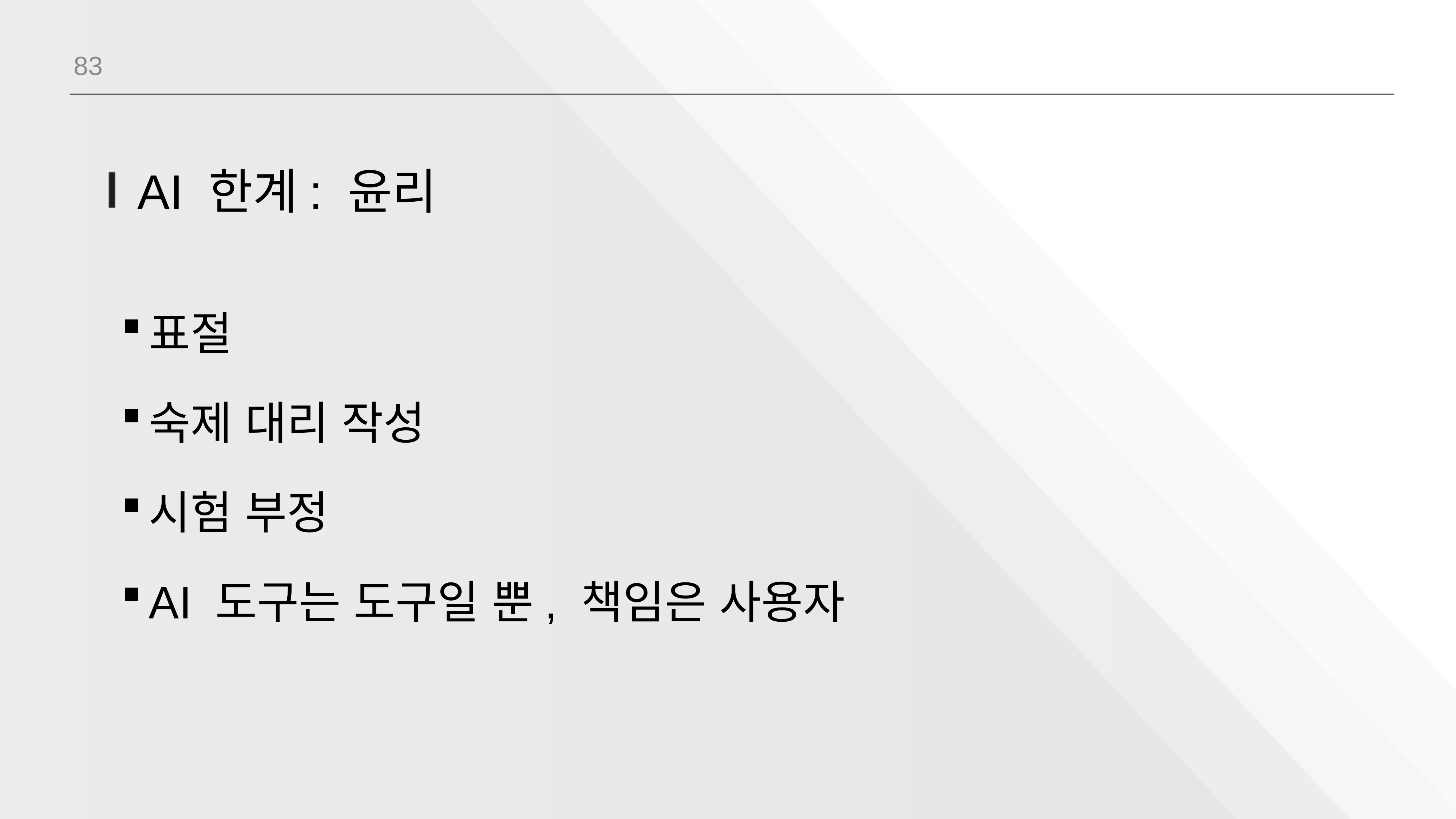

83
# AI 한계: 윤리
표절
숙제 대리 작성
시험 부정
AI 도구는 도구일 뿐, 책임은 사용자